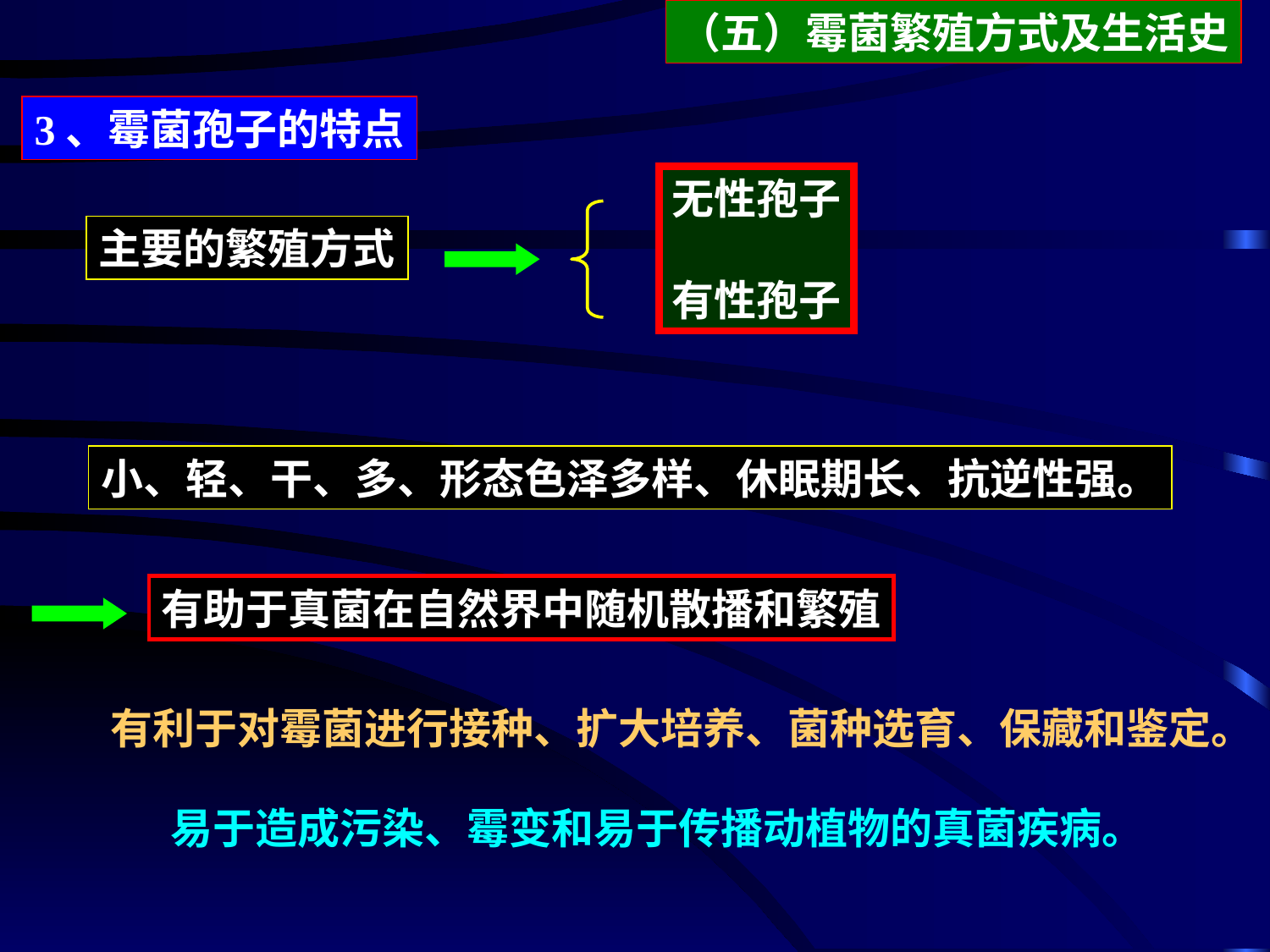

（五）霉菌繁殖方式及生活史
3、霉菌孢子的特点
无性孢子

有性孢子

主要的繁殖方式

小、轻、干、多、形态色泽多样、休眠期长、抗逆性强。
有助于真菌在自然界中随机散播和繁殖

有利于对霉菌进行接种、扩大培养、菌种选育、保藏和鉴定。
易于造成污染、霉变和易于传播动植物的真菌疾病。